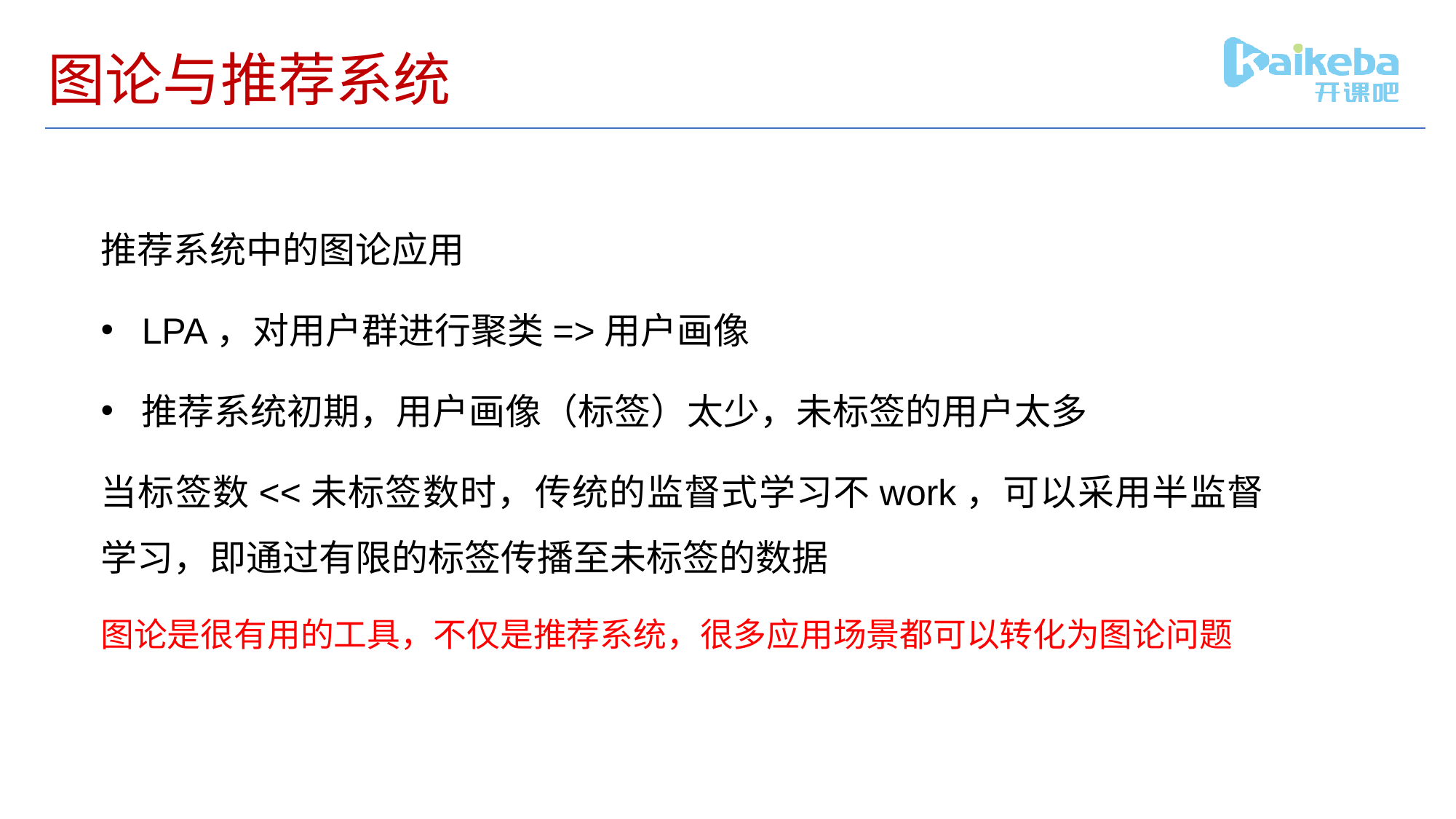

# 图论与推荐系统
推荐系统中的图论应用
LPA，对用户群进行聚类=>用户画像
推荐系统初期，用户画像（标签）太少，未标签的用户太多
当标签数<<未标签数时，传统的监督式学习不work，可以采用半监督学习，即通过有限的标签传播至未标签的数据
图论是很有用的工具，不仅是推荐系统，很多应用场景都可以转化为图论问题